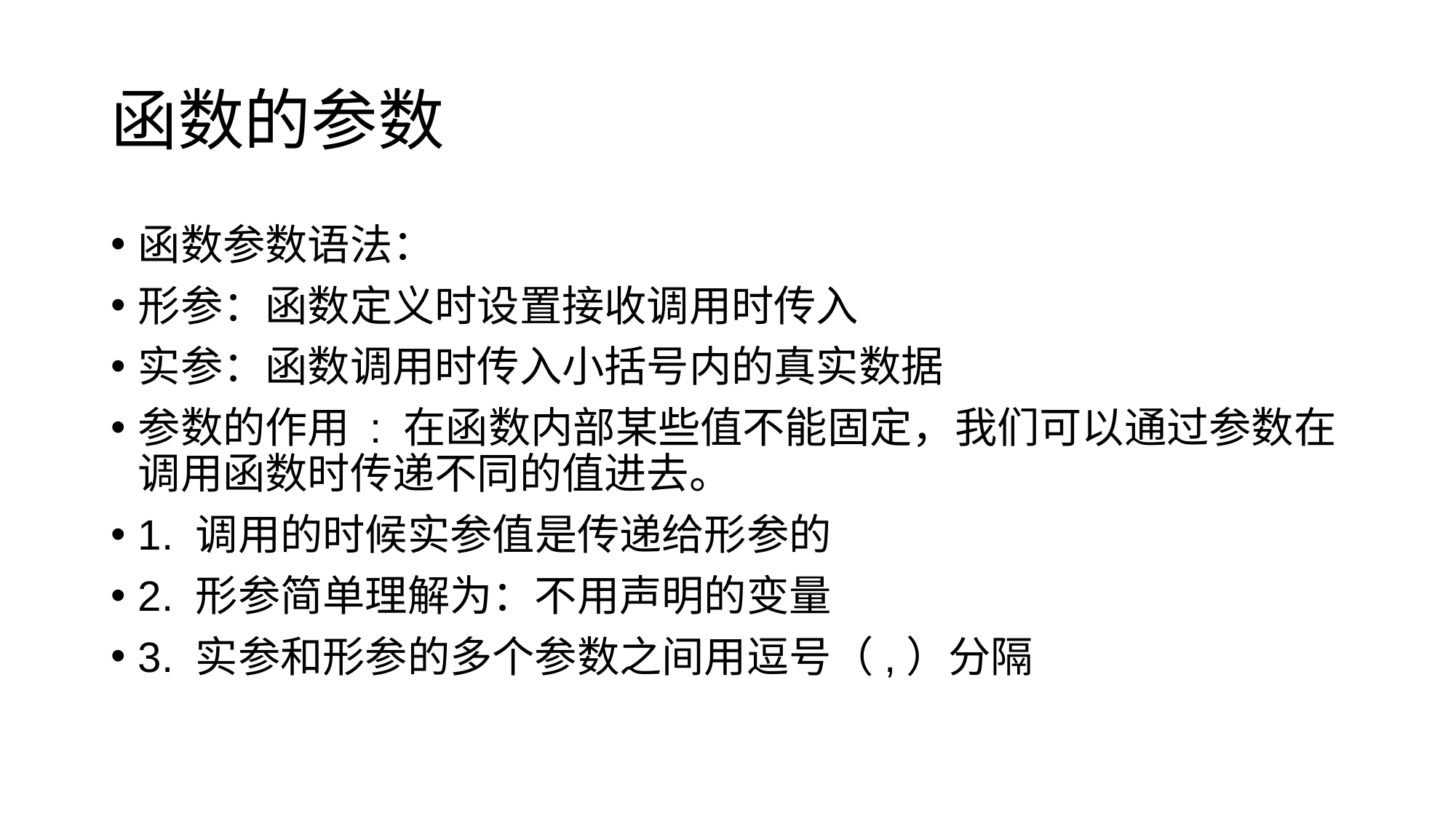

# 函数的参数
函数参数语法：
形参：函数定义时设置接收调用时传入
实参：函数调用时传入小括号内的真实数据
参数的作用 : 在函数内部某些值不能固定，我们可以通过参数在调用函数时传递不同的值进去。
1. 调用的时候实参值是传递给形参的
2. 形参简单理解为：不用声明的变量
3. 实参和形参的多个参数之间用逗号（,）分隔